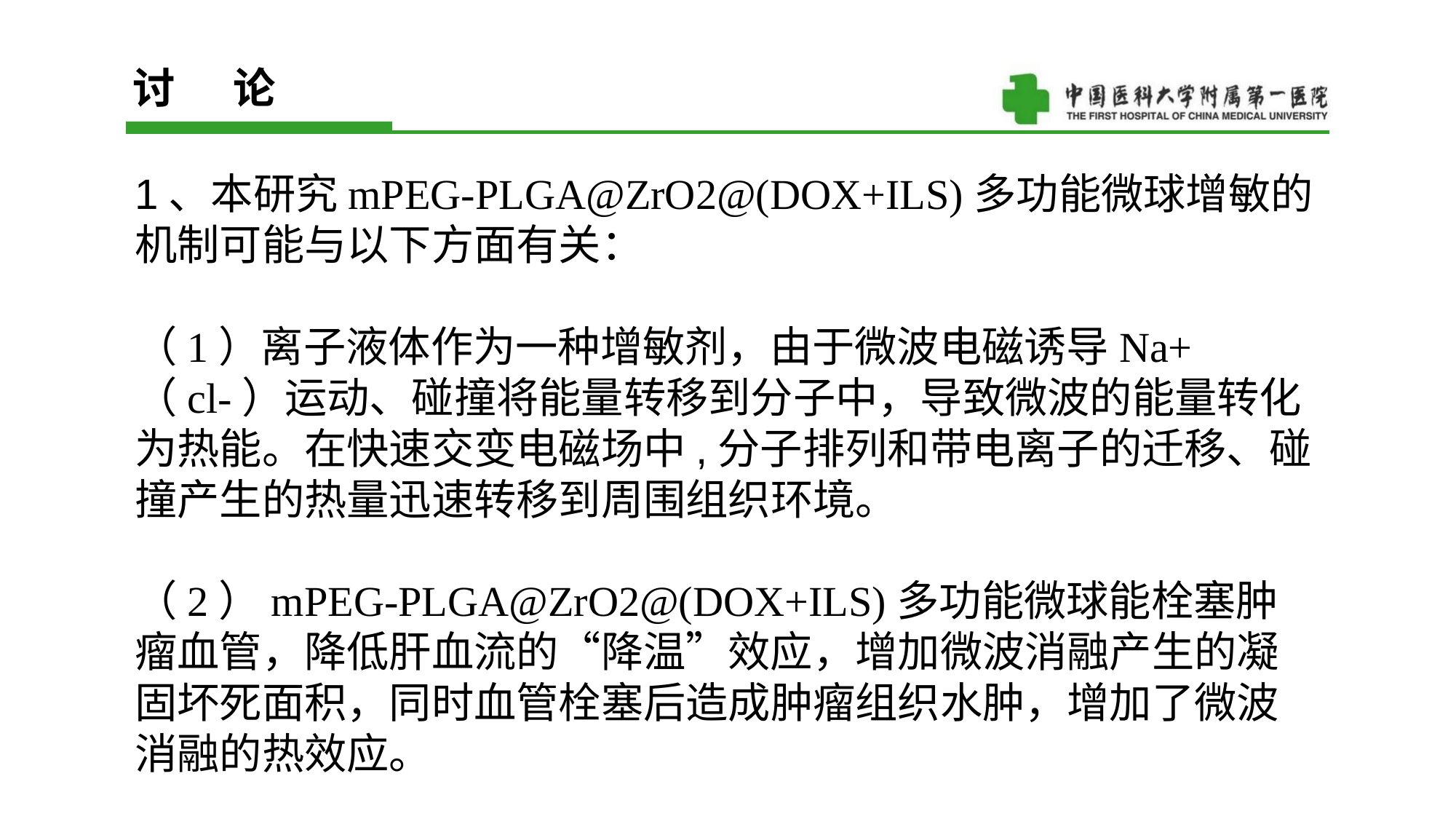

讨      论
1、本研究mPEG-PLGA@ZrO2@(DOX+ILS)多功能微球增敏的机制可能与以下方面有关：

（1）离子液体作为一种增敏剂，由于微波电磁诱导Na+（cl-）运动、碰撞将能量转移到分子中，导致微波的能量转化为热能。在快速交变电磁场中,分子排列和带电离子的迁移、碰撞产生的热量迅速转移到周围组织环境。

（2）mPEG-PLGA@ZrO2@(DOX+ILS)多功能微球能栓塞肿瘤血管，降低肝血流的“降温”效应，增加微波消融产生的凝固坏死面积，同时血管栓塞后造成肿瘤组织水肿，增加了微波消融的热效应。